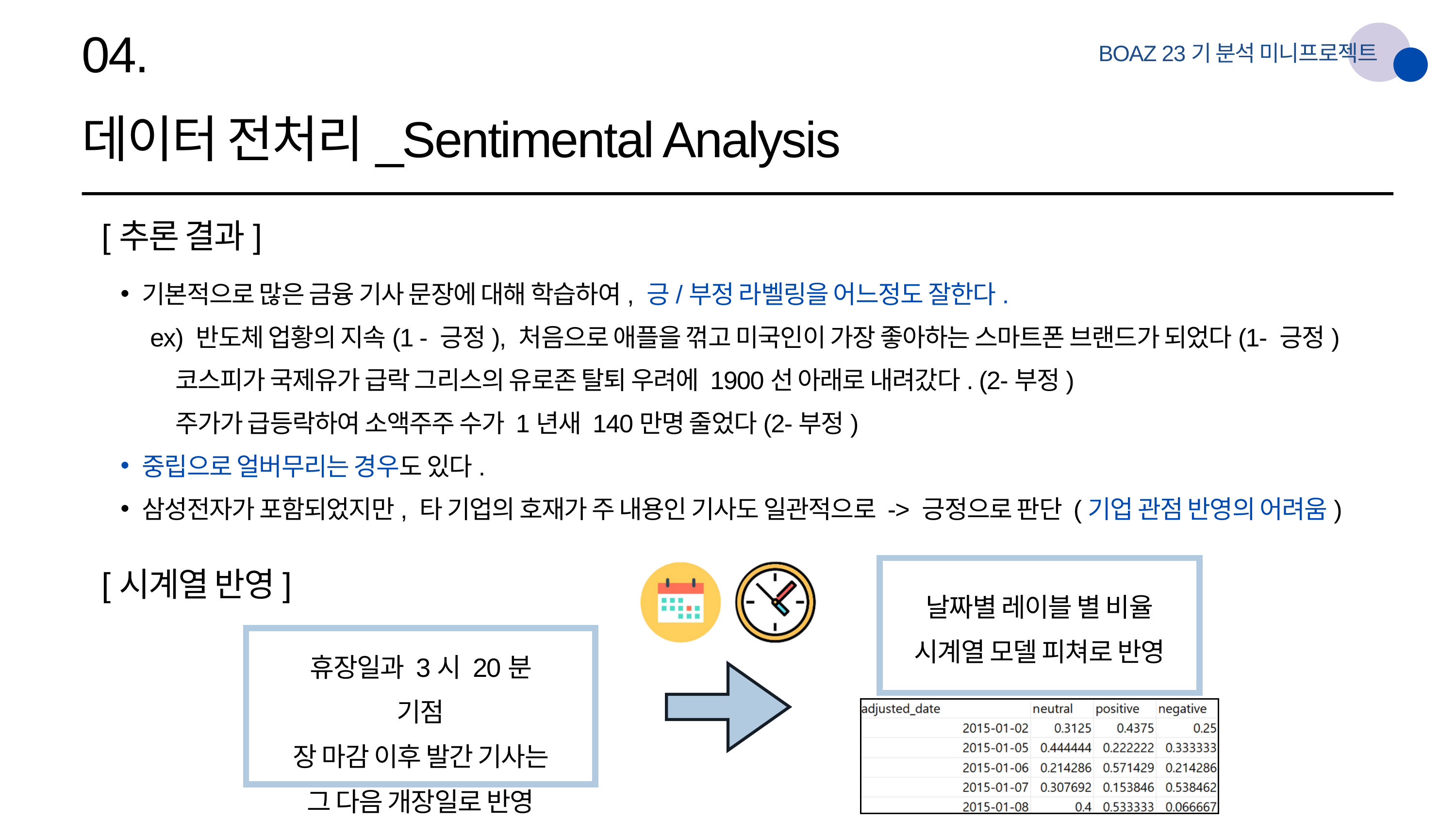

04.

BOAZ 23기 분석 미니프로젝트

데이터 전처리_Sentimental Analysis

[추론 결과]
기본적으로 많은 금융 기사 문장에 대해 학습하여, 긍/부정 라벨링을 어느정도 잘한다.
        ex) 반도체 업황의 지속(1 - 긍정), 처음으로 애플을 꺾고 미국인이 가장 좋아하는 스마트폰 브랜드가 되었다(1- 긍정)
              코스피가 국제유가 급락 그리스의 유로존 탈퇴 우려에 1900선 아래로 내려갔다. (2-부정)
              주가가 급등락하여 소액주주 수가 1년새 140만명 줄었다(2-부정)
중립으로 얼버무리는 경우도 있다.
삼성전자가 포함되었지만, 타 기업의 호재가 주 내용인 기사도 일관적으로 -> 긍정으로 판단 (기업 관점 반영의 어려움)

[시계열 반영]
날짜별 레이블 별 비율
시계열 모델 피쳐로 반영

휴장일과 3시 20분 기점
장 마감 이후 발간 기사는 그 다음 개장일로 반영